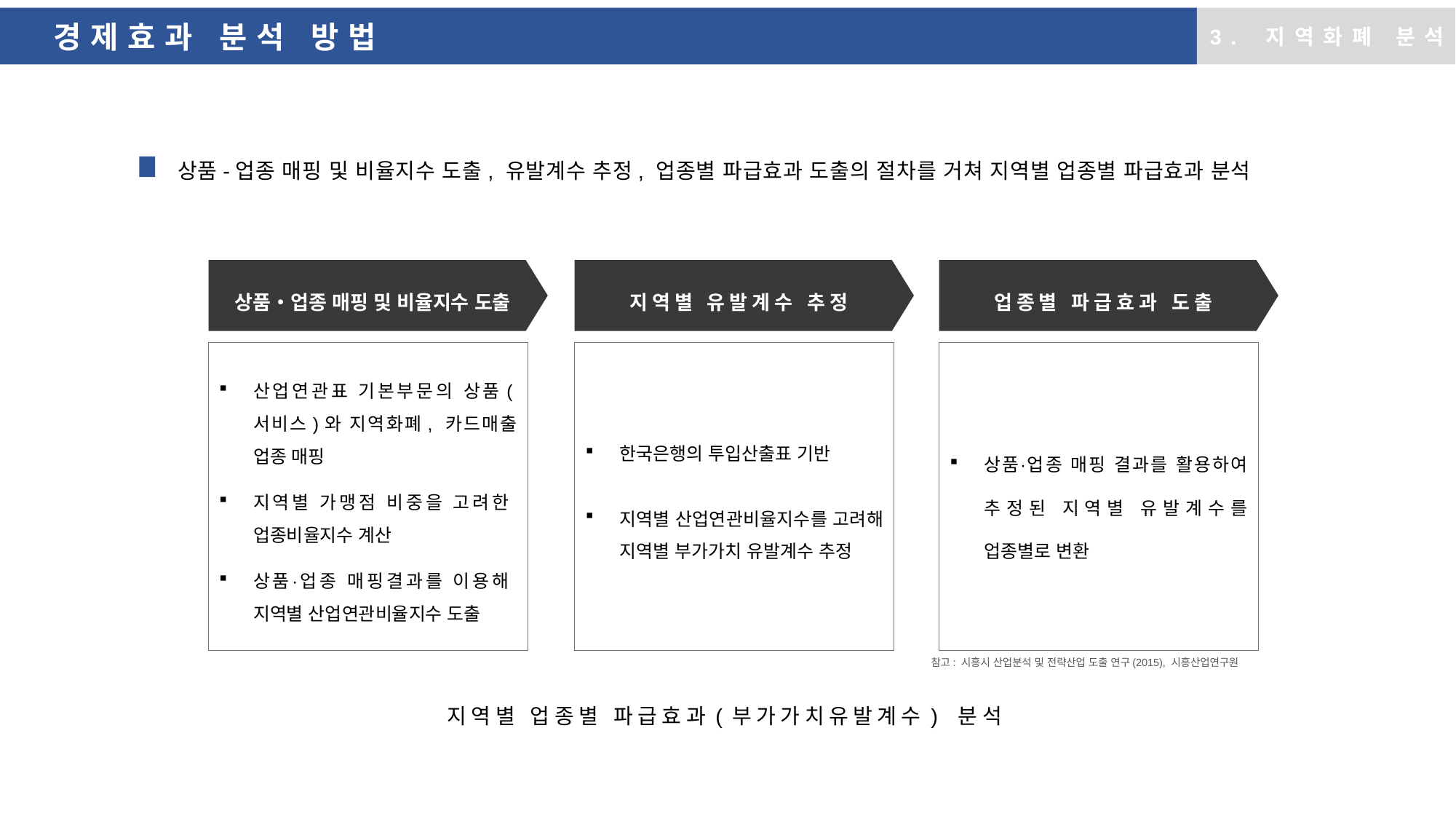

경제효과 분석 방법
3. 지역화폐 분석
상품-업종 매핑 및 비율지수 도출, 유발계수 추정, 업종별 파급효과 도출의 절차를 거쳐 지역별 업종별 파급효과 분석

상품・업종 매핑 및 비율지수 도출
지역별 유발계수 추정
업종별 파급효과 도출
산업연관표 기본부문의 상품(서비스)와 지역화폐, 카드매출 업종 매핑

지역별 가맹점 비중을 고려한  업종비율지수 계산

상품∙업종 매핑결과를 이용해  지역별 산업연관비율지수 도출
한국은행의 투입산출표 기반

지역별 산업연관비율지수를 고려해 지역별 부가가치 유발계수 추정
상품∙업종 매핑 결과를 활용하여 추정된 지역별 유발계수를 업종별로 변환
참고: 시흥시 산업분석 및 전략산업 도출 연구(2015), 시흥산업연구원
지역별 업종별 파급효과(부가가치유발계수) 분석